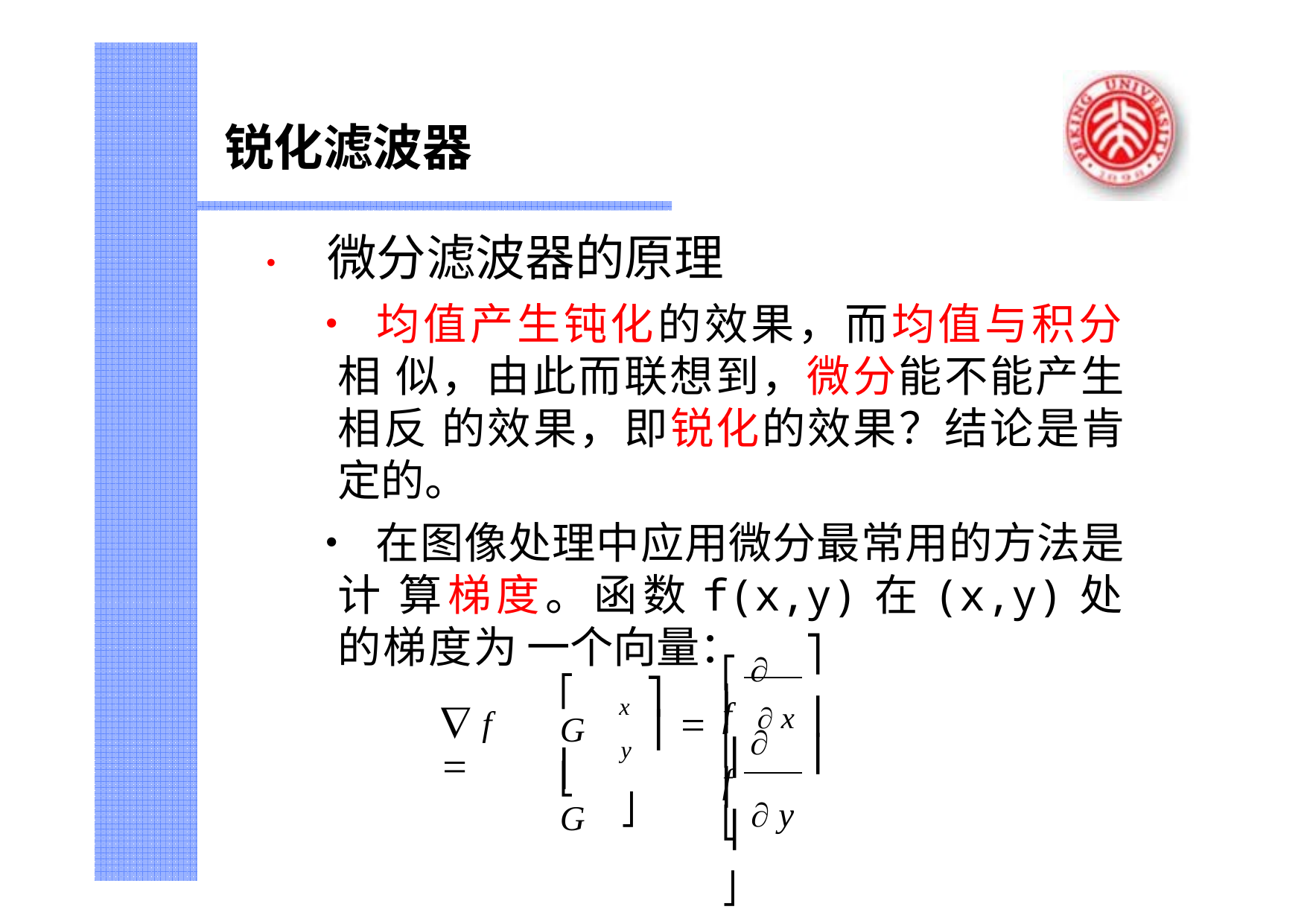

# 锐化滤波器
• 微分滤波器的原理
• 均值产生钝化的效果，而均值与积分相 似，由此而联想到，微分能不能产生相反 的效果，即锐化的效果？结论是肯定的。
• 在图像处理中应用微分最常用的方法是计 算梯度。函数f(x,y)在(x,y)处的梯度为 一个向量：
⎡ ∂ f
⎤
⎢  ∂ x	⎥
⎡ G
⎢
⎤

x
⎢
⎢ ∂ f
⎥
⎥
∇ f	=
=
⎥
⎣ G
y  ⎦
⎢	⎥

⎣ ∂ y	⎦